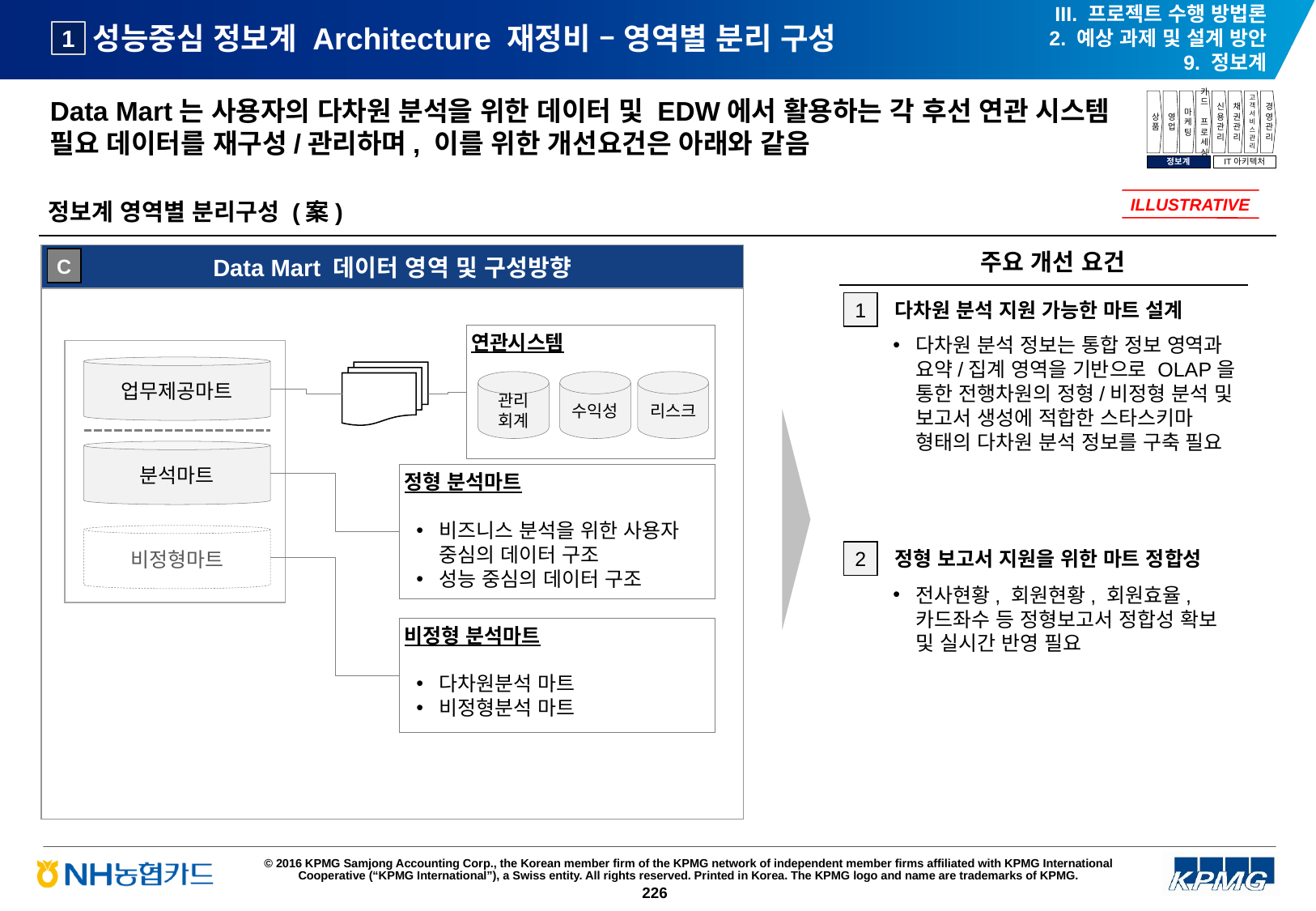

III. 프로젝트 수행 방법론
2. 예상 과제 및 설계 방안
9. 정보계
# 성능중심 정보계 Architecture 재정비 – 영역별 분리 구성
1
Data Mart는 사용자의 다차원 분석을 위한 데이터 및 EDW에서 활용하는 각 후선 연관 시스템 필요 데이터를 재구성/관리하며, 이를 위한 개선요건은 아래와 같음

상품
영업
마케팅
카드
프로세싱
신용관리
채권관리
고객서비스관리
경영관리
정보계
IT아키텍처
정보계 영역별 분리구성 (案)
ILLUSTRATIVE
주요 개선 요건

Data Mart 데이터 영역 및 구성방향
C
1
다차원 분석 지원 가능한 마트 설계
연관시스템
다차원 분석 정보는 통합 정보 영역과 요약/집계 영역을 기반으로 OLAP을 통한 전행차원의 정형/비정형 분석 및 보고서 생성에 적합한 스타스키마 형태의 다차원 분석 정보를 구축 필요

업무제공마트

관리 회계
수익성
리스크
분석마트
정형 분석마트

비즈니스 분석을 위한 사용자 중심의 데이터 구조
성능 중심의 데이터 구조

비정형마트
2
정형 보고서 지원을 위한 마트 정합성
전사현황, 회원현황, 회원효율, 카드좌수 등 정형보고서 정합성 확보 및 실시간 반영 필요
비정형 분석마트

다차원분석 마트
비정형분석 마트